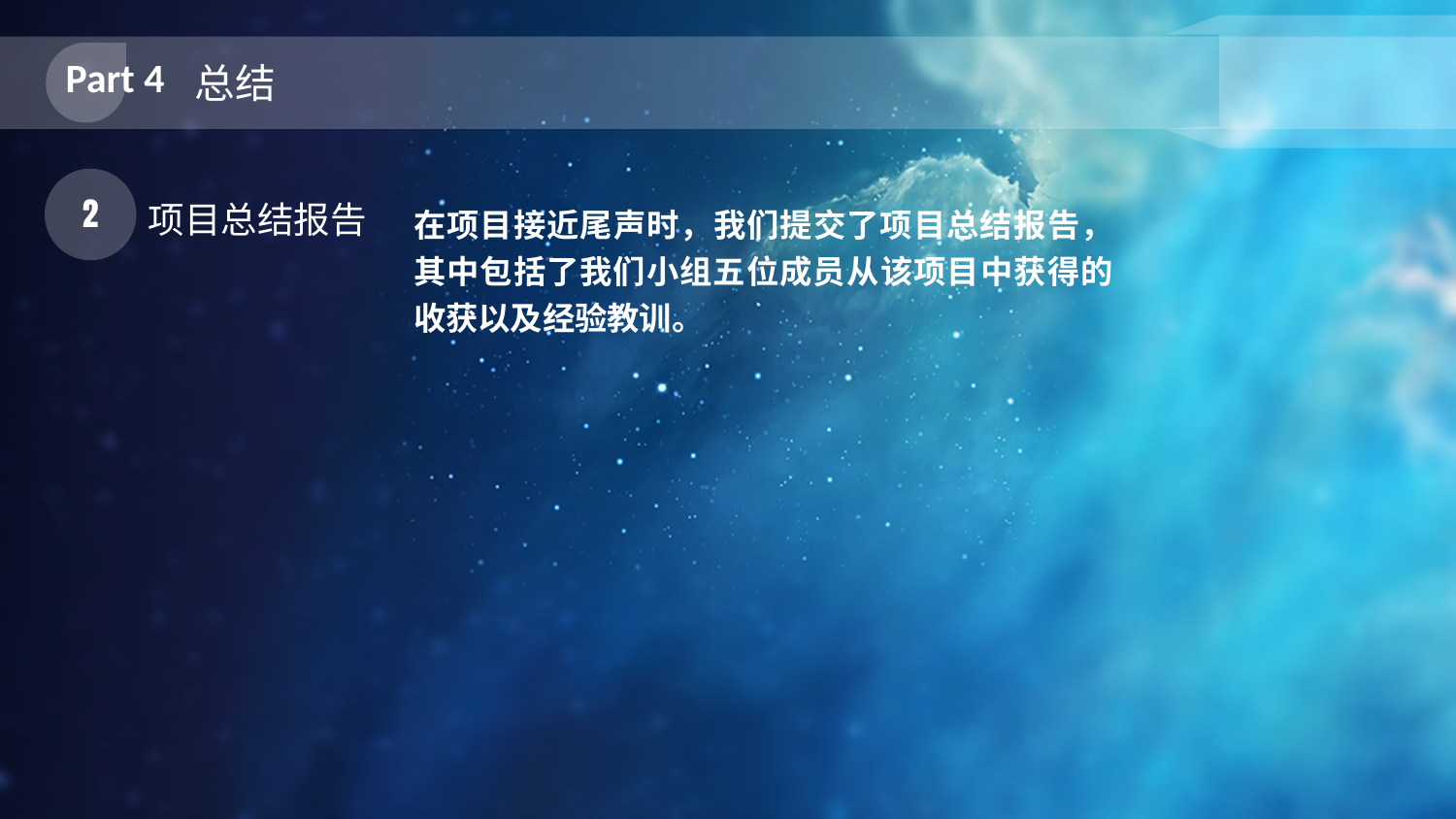

Part 4
总结
2
项目总结报告
在项目接近尾声时，我们提交了项目总结报告，其中包括了我们小组五位成员从该项目中获得的收获以及经验教训。